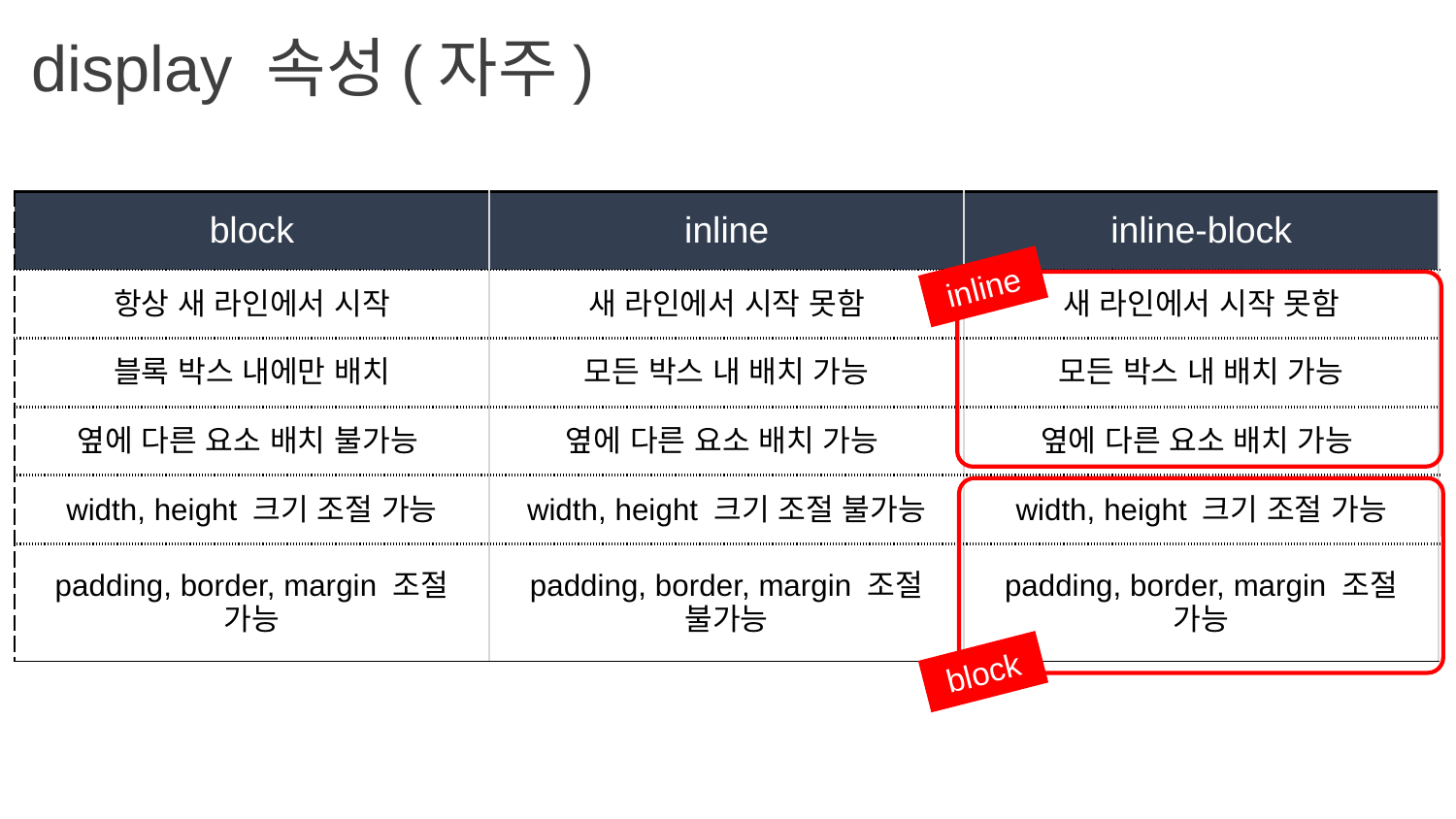

display 속성(자주)
| block | inline | inline-block |
| --- | --- | --- |
| 항상 새 라인에서 시작 | 새 라인에서 시작 못함 | 새 라인에서 시작 못함 |
| 블록 박스 내에만 배치 | 모든 박스 내 배치 가능 | 모든 박스 내 배치 가능 |
| 옆에 다른 요소 배치 불가능 | 옆에 다른 요소 배치 가능 | 옆에 다른 요소 배치 가능 |
| width, height 크기 조절 가능 | width, height 크기 조절 불가능 | width, height 크기 조절 가능 |
| padding, border, margin 조절 가능 | padding, border, margin 조절 불가능 | padding, border, margin 조절 가능 |
inline

block